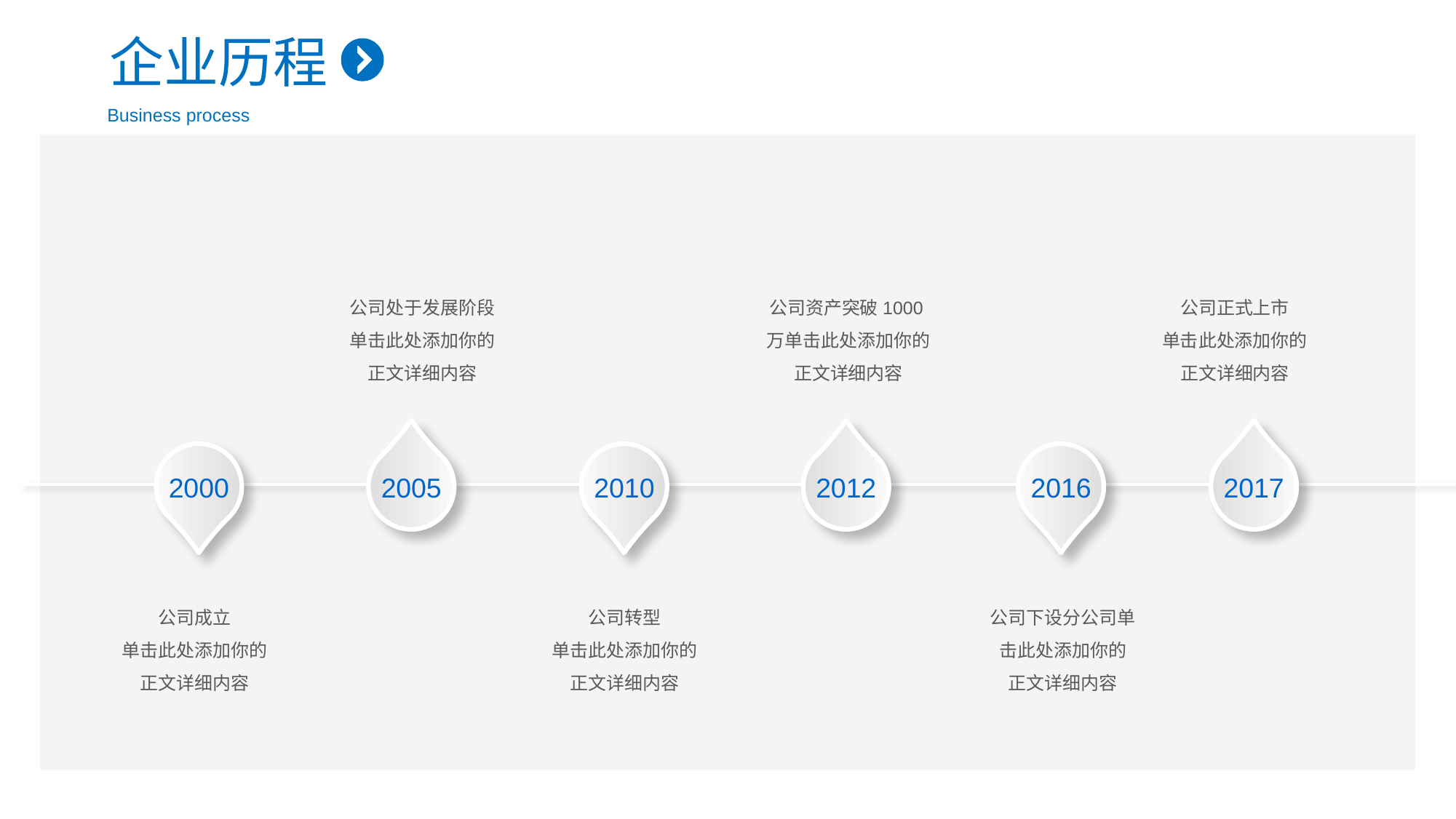

企业历程
Business process

公司处于发展阶段单击此处添加你的
正文详细内容
公司资产突破1000万单击此处添加你的
正文详细内容
公司正式上市
单击此处添加你的
正文详细内容

2000

2005

2010

2012

2016

2017
公司成立
单击此处添加你的
正文详细内容
公司转型
单击此处添加你的
正文详细内容
公司下设分公司单击此处添加你的
正文详细内容